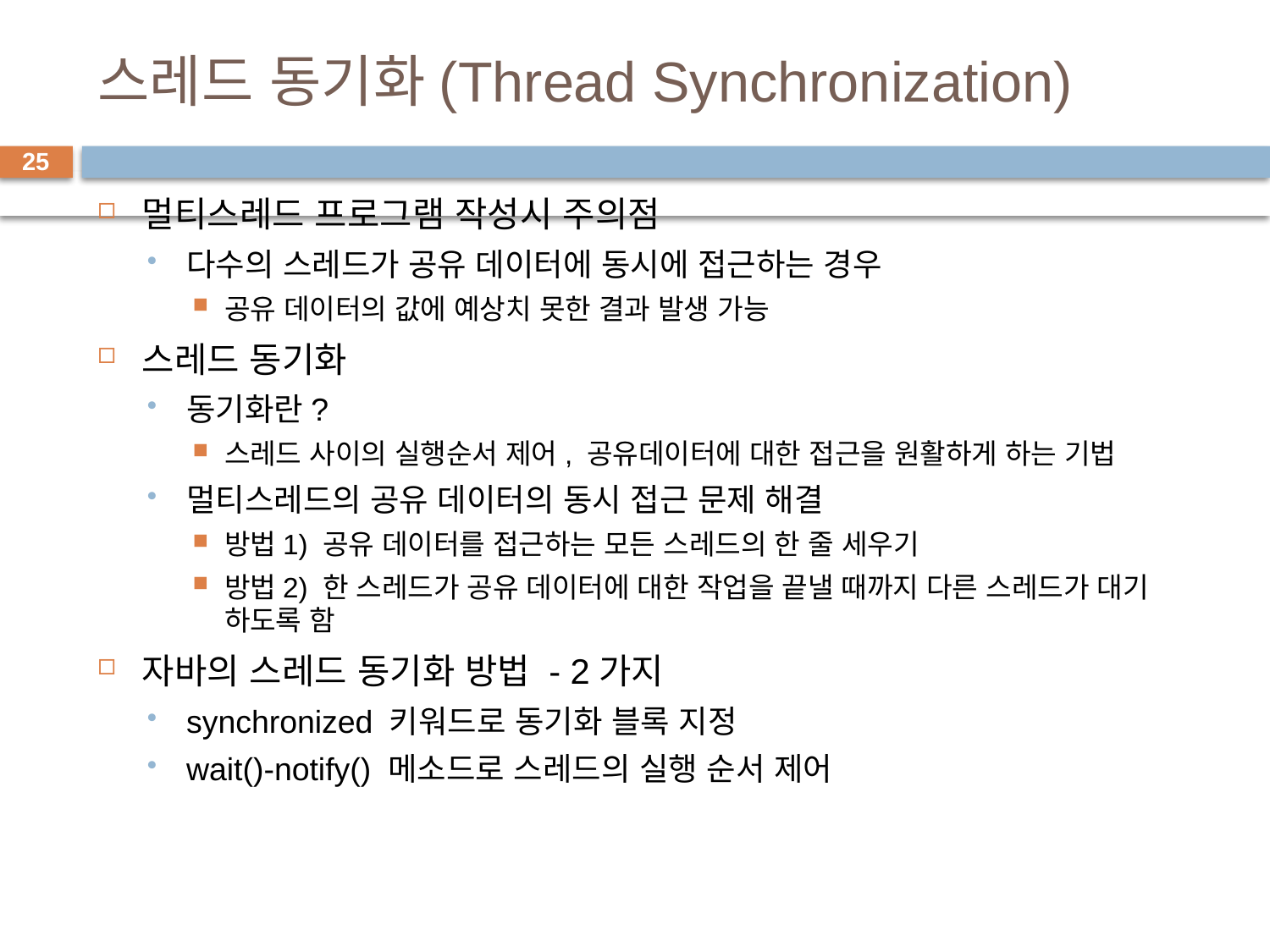

# 스레드 동기화(Thread Synchronization)
25
멀티스레드 프로그램 작성시 주의점
다수의 스레드가 공유 데이터에 동시에 접근하는 경우
공유 데이터의 값에 예상치 못한 결과 발생 가능
스레드 동기화
동기화란?
스레드 사이의 실행순서 제어, 공유데이터에 대한 접근을 원활하게 하는 기법
멀티스레드의 공유 데이터의 동시 접근 문제 해결
방법1) 공유 데이터를 접근하는 모든 스레드의 한 줄 세우기
방법2) 한 스레드가 공유 데이터에 대한 작업을 끝낼 때까지 다른 스레드가 대기 하도록 함
자바의 스레드 동기화 방법 - 2가지
synchronized 키워드로 동기화 블록 지정
wait()-notify() 메소드로 스레드의 실행 순서 제어